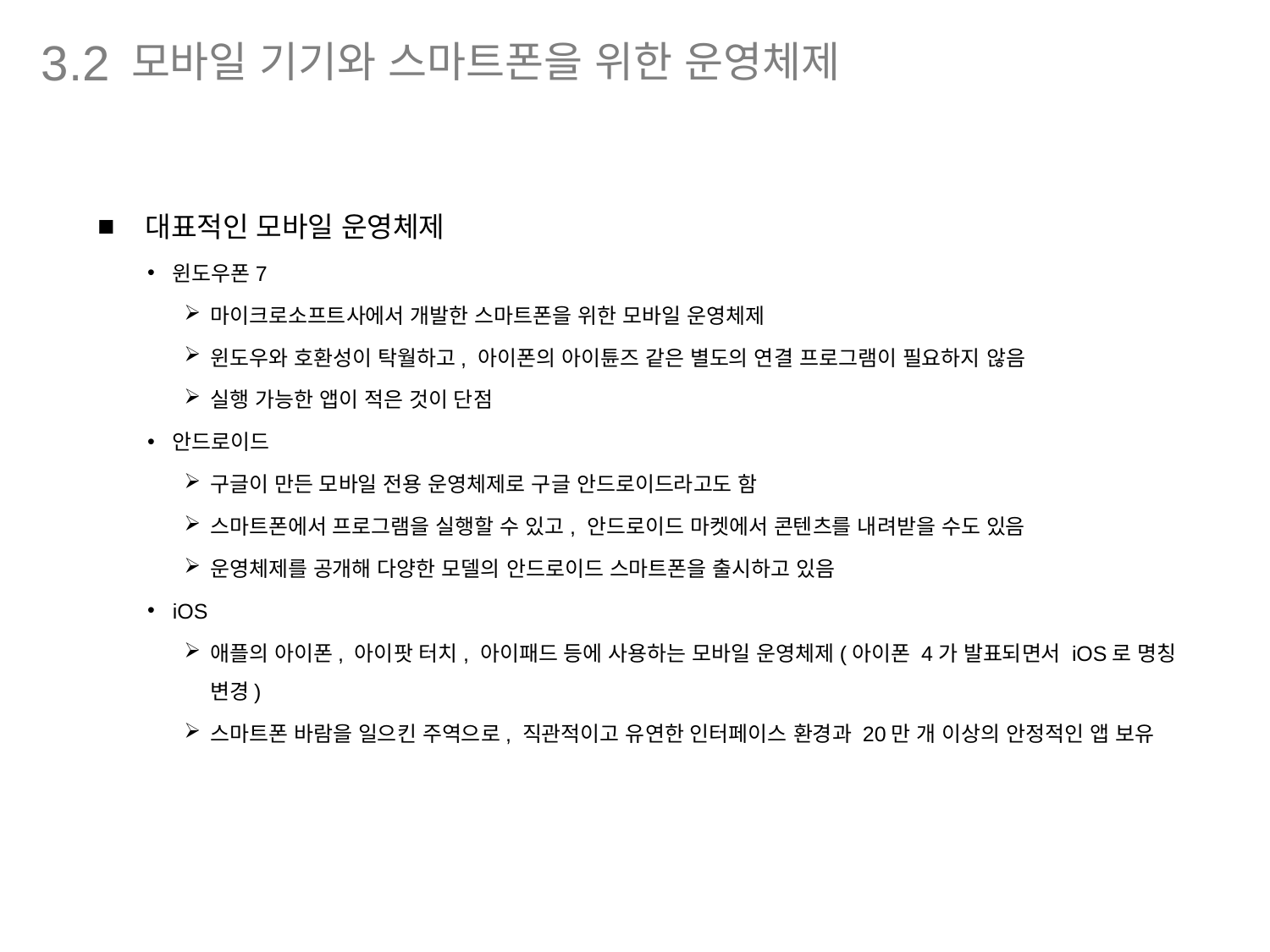

모바일 기기와 스마트폰을 위한 운영체제
3.2
대표적인 모바일 운영체제
윈도우폰7
마이크로소프트사에서 개발한 스마트폰을 위한 모바일 운영체제
윈도우와 호환성이 탁월하고, 아이폰의 아이튠즈 같은 별도의 연결 프로그램이 필요하지 않음
실행 가능한 앱이 적은 것이 단점
안드로이드
구글이 만든 모바일 전용 운영체제로 구글 안드로이드라고도 함
스마트폰에서 프로그램을 실행할 수 있고, 안드로이드 마켓에서 콘텐츠를 내려받을 수도 있음
운영체제를 공개해 다양한 모델의 안드로이드 스마트폰을 출시하고 있음
iOS
애플의 아이폰, 아이팟 터치, 아이패드 등에 사용하는 모바일 운영체제(아이폰 4가 발표되면서 iOS로 명칭 변경)
스마트폰 바람을 일으킨 주역으로, 직관적이고 유연한 인터페이스 환경과 20만 개 이상의 안정적인 앱 보유